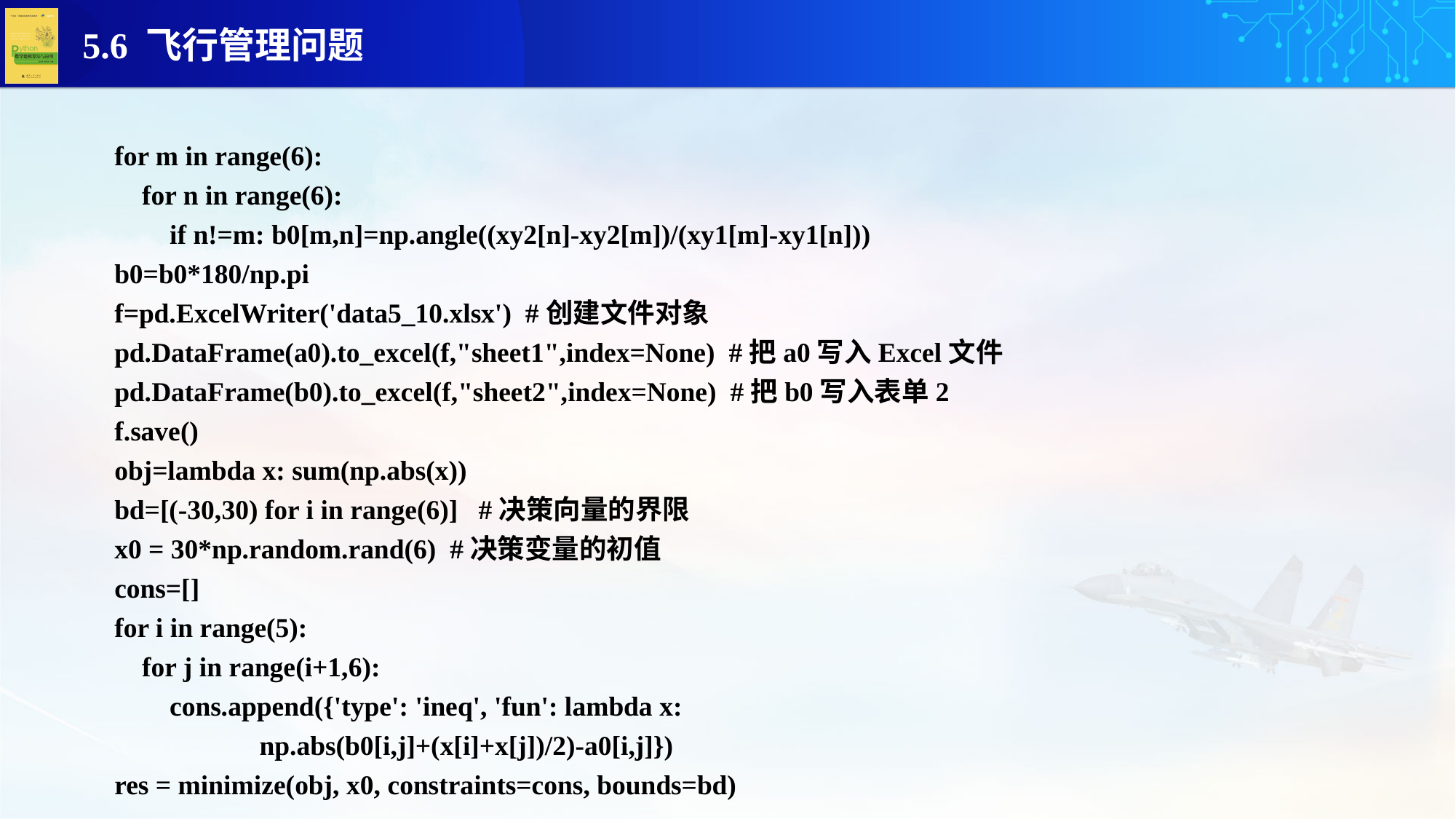

for m in range(6):
    for n in range(6):
        if n!=m: b0[m,n]=np.angle((xy2[n]-xy2[m])/(xy1[m]-xy1[n]))
b0=b0*180/np.pi
f=pd.ExcelWriter('data5_10.xlsx')  #创建文件对象
pd.DataFrame(a0).to_excel(f,"sheet1",index=None)  #把a0写入Excel文件
pd.DataFrame(b0).to_excel(f,"sheet2",index=None)  #把b0写入表单2
f.save()
obj=lambda x: sum(np.abs(x))
bd=[(-30,30) for i in range(6)]   #决策向量的界限
x0 = 30*np.random.rand(6)  #决策变量的初值
cons=[]
for i in range(5):
    for j in range(i+1,6):
        cons.append({'type': 'ineq', 'fun': lambda x:
                     np.abs(b0[i,j]+(x[i]+x[j])/2)-a0[i,j]})
res = minimize(obj, x0, constraints=cons, bounds=bd)